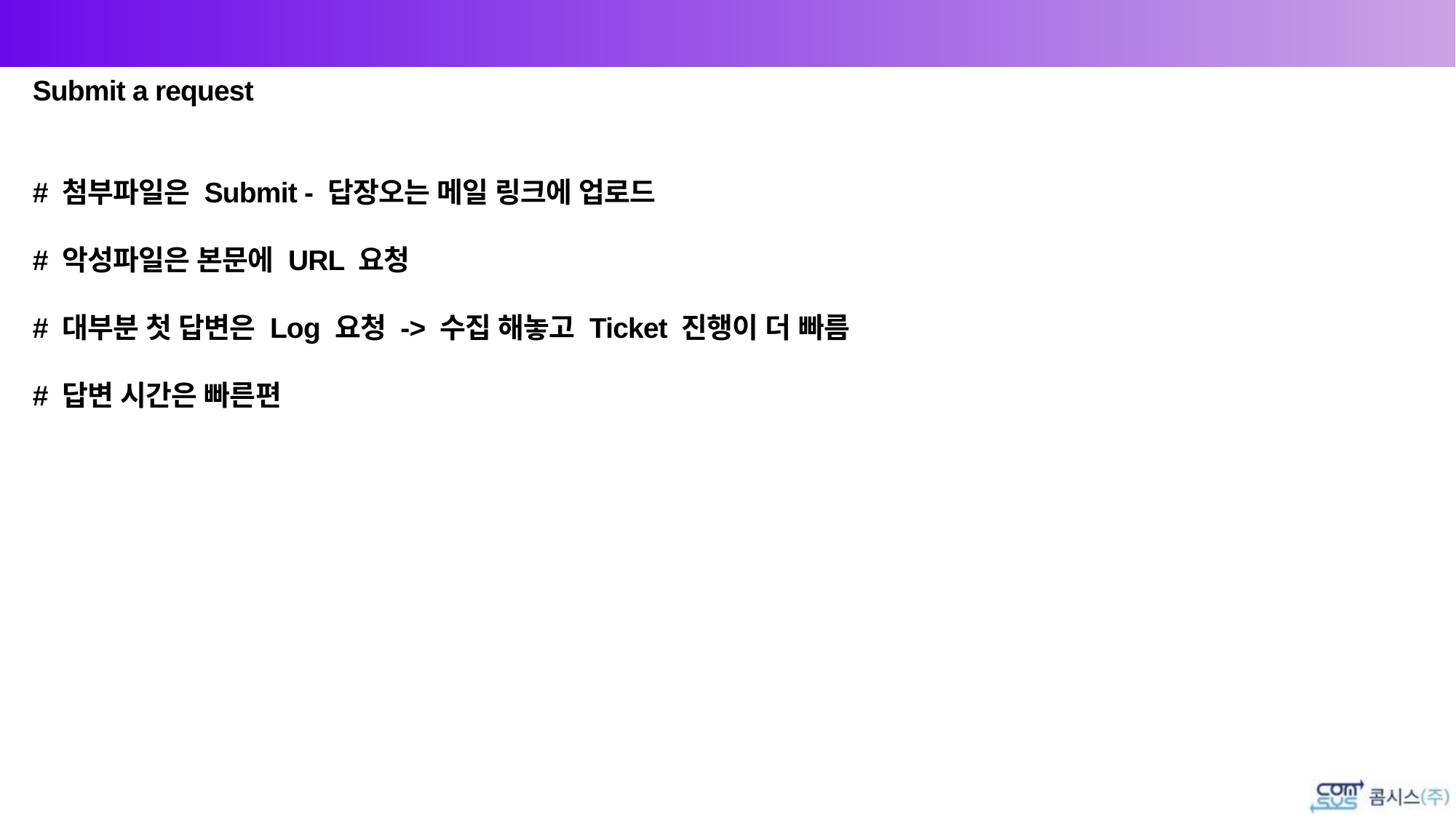

Ticket Open
Submit a request

# 첨부파일은 Submit - 답장오는 메일 링크에 업로드

# 악성파일은 본문에 URL 요청

# 대부분 첫 답변은 Log 요청 -> 수집 해놓고 Ticket 진행이 더 빠름

# 답변 시간은 빠른편